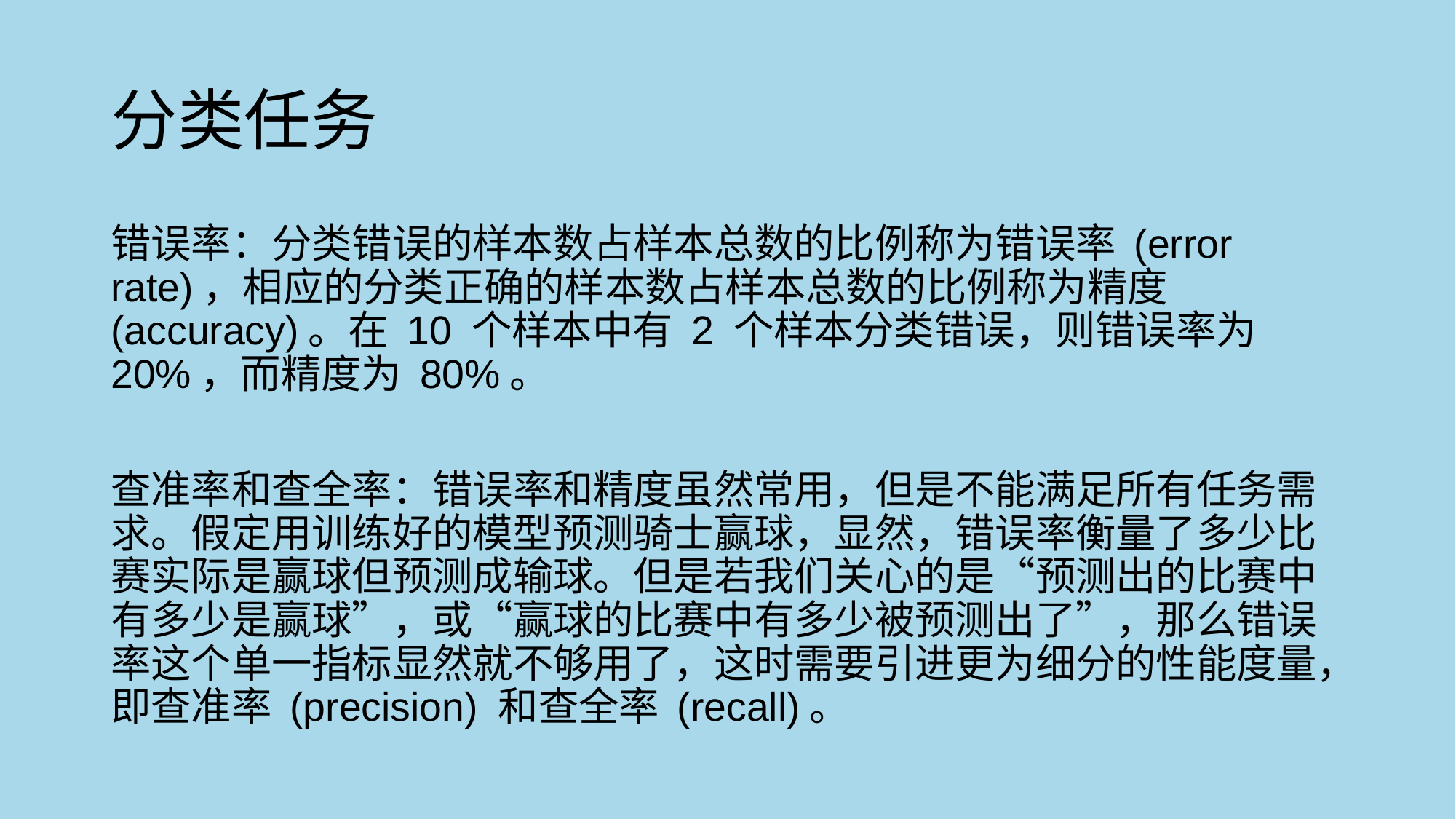

# 分类任务

错误率：分类错误的样本数占样本总数的比例称为错误率 (error rate)，相应的分类正确的样本数占样本总数的比例称为精度 (accuracy)。在 10 个样本中有 2 个样本分类错误，则错误率为 20%，而精度为 80%。

查准率和查全率：错误率和精度虽然常用，但是不能满足所有任务需求。假定用训练好的模型预测骑士赢球，显然，错误率衡量了多少比赛实际是赢球但预测成输球。但是若我们关心的是“预测出的比赛中有多少是赢球”，或“赢球的比赛中有多少被预测出了”，那么错误率这个单一指标显然就不够用了，这时需要引进更为细分的性能度量，即查准率 (precision) 和查全率 (recall)。